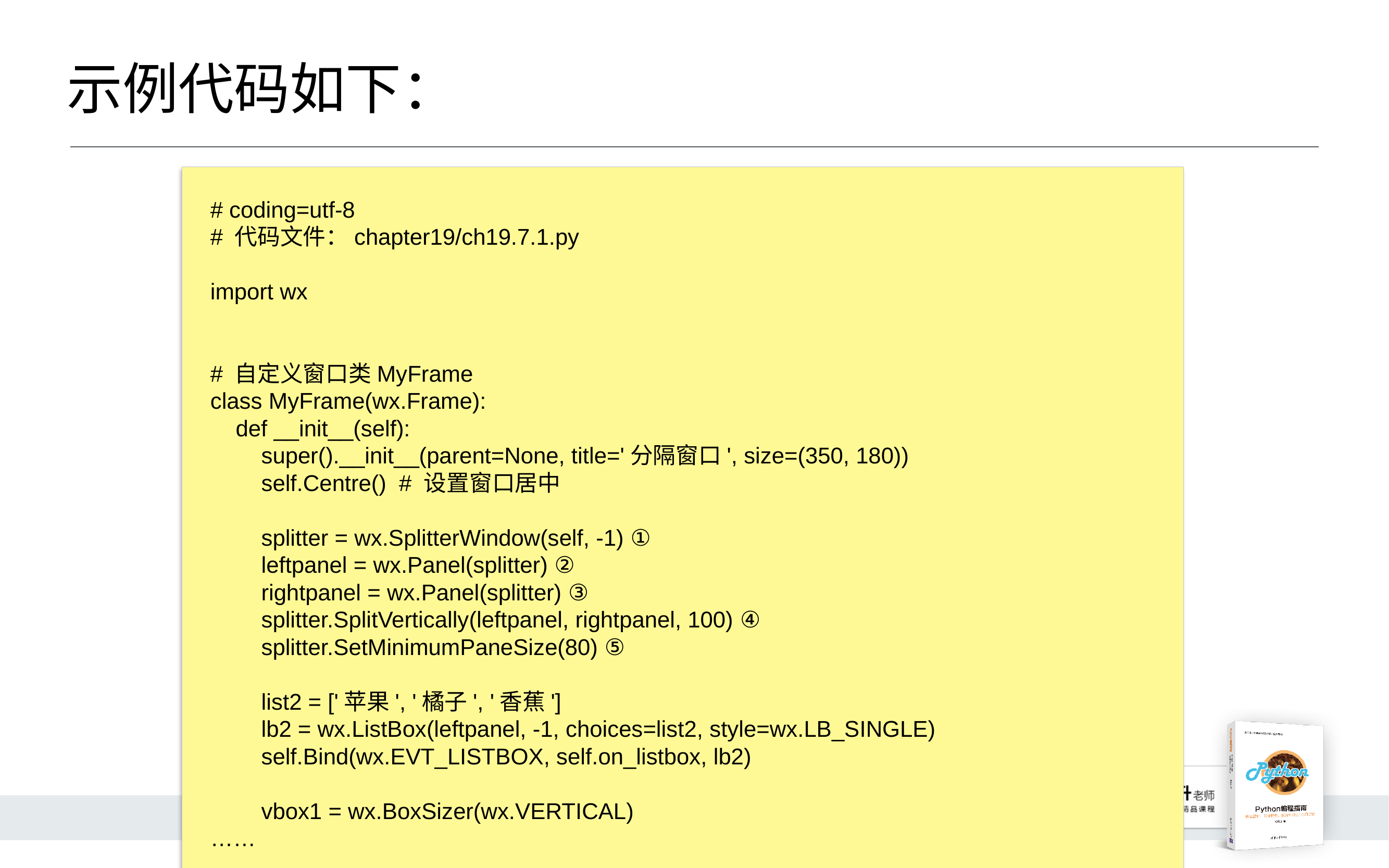

# 示例代码如下：
# coding=utf-8
# 代码文件：chapter19/ch19.7.1.py

import wx

# 自定义窗口类MyFrame
class MyFrame(wx.Frame):
    def __init__(self):
        super().__init__(parent=None, title='分隔窗口', size=(350, 180))
        self.Centre()  # 设置窗口居中

        splitter = wx.SplitterWindow(self, -1) ①
        leftpanel = wx.Panel(splitter) ②
        rightpanel = wx.Panel(splitter) ③
        splitter.SplitVertically(leftpanel, rightpanel, 100) ④
        splitter.SetMinimumPaneSize(80) ⑤

        list2 = ['苹果', '橘子', '香蕉']
        lb2 = wx.ListBox(leftpanel, -1, choices=list2, style=wx.LB_SINGLE)
        self.Bind(wx.EVT_LISTBOX, self.on_listbox, lb2)

        vbox1 = wx.BoxSizer(wx.VERTICAL)
……